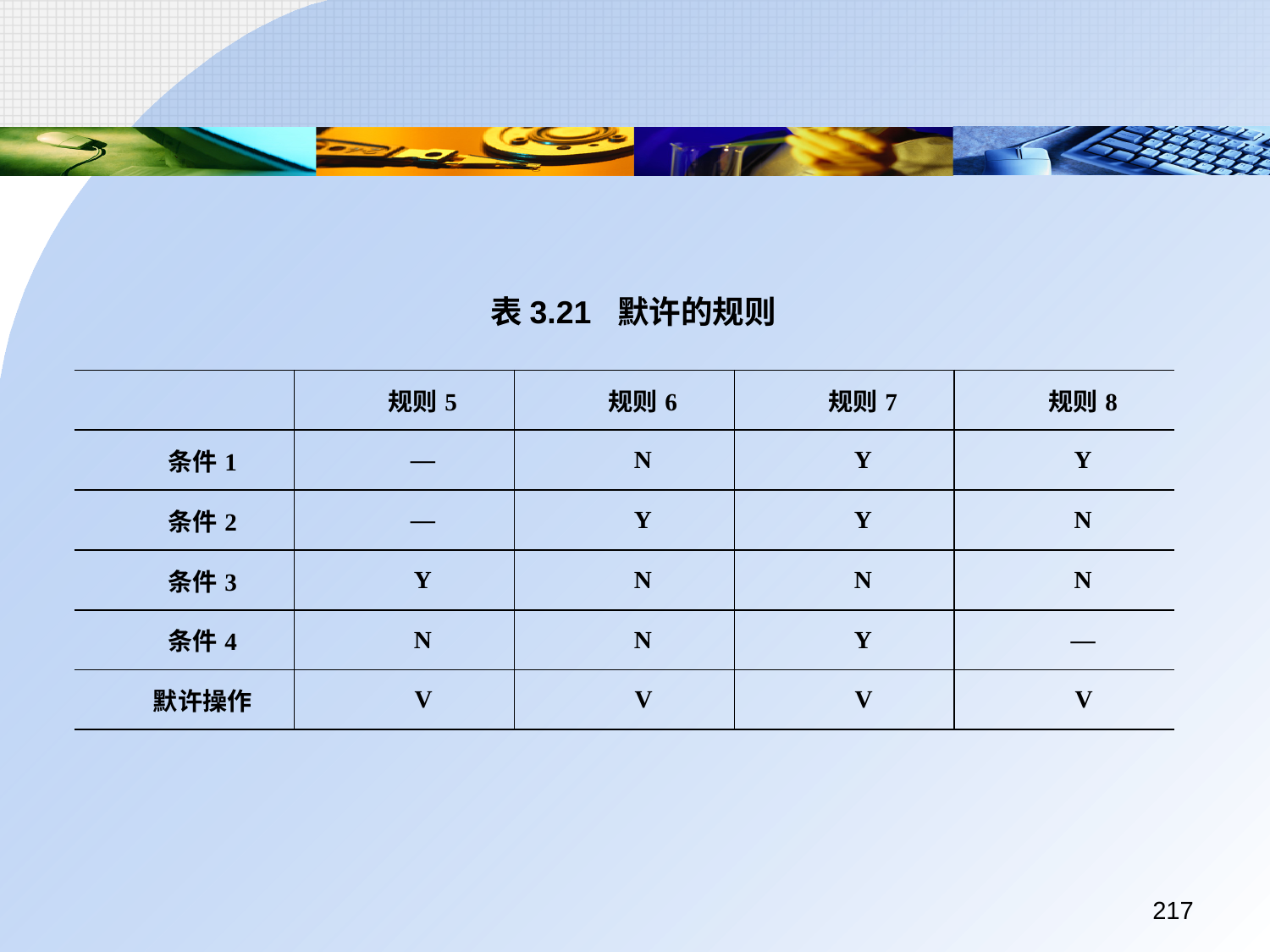

表3.21	默许的规则
|  | 规则5 | 规则6 | 规则7 | 规则8 |
| --- | --- | --- | --- | --- |
| 条件1 | — | N | Y | Y |
| 条件2 | — | Y | Y | N |
| 条件3 | Y | N | N | N |
| 条件4 | N | N | Y | — |
| 默许操作 | V | V | V | V |
217